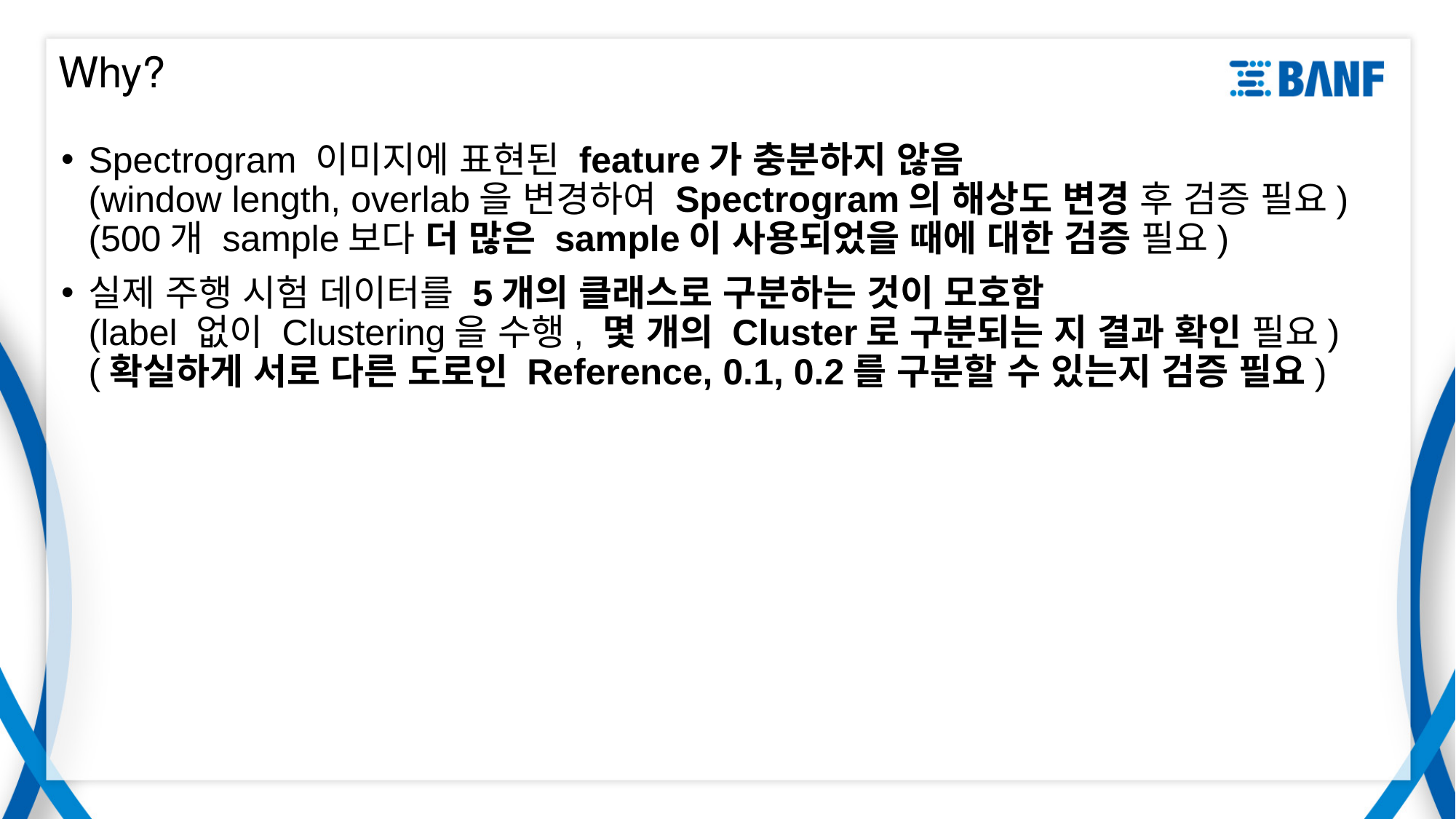

# Why?
Spectrogram 이미지에 표현된 feature가 충분하지 않음
(window length, overlab을 변경하여 Spectrogram의 해상도 변경 후 검증 필요)
(500개 sample보다 더 많은 sample이 사용되었을 때에 대한 검증 필요)
실제 주행 시험 데이터를 5개의 클래스로 구분하는 것이 모호함
(label 없이 Clustering을 수행, 몇 개의 Cluster로 구분되는 지 결과 확인 필요)
(확실하게 서로 다른 도로인 Reference, 0.1, 0.2를 구분할 수 있는지 검증 필요)